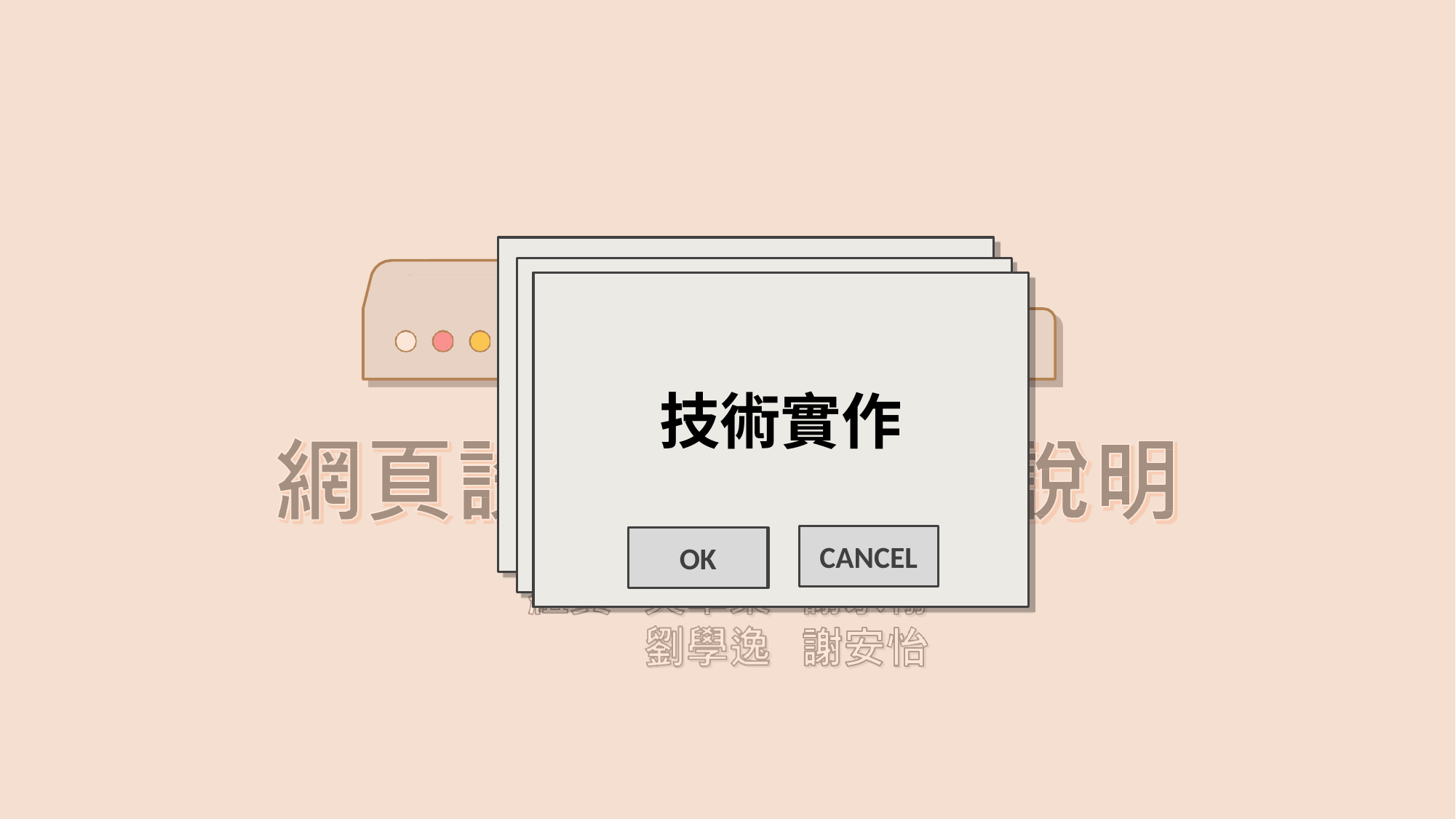

技術實作
CANCEL
OK

技術實作
CANCEL
OK

技術實作
CANCEL
OK

ＢＵＤＤＹ-INFO

OK